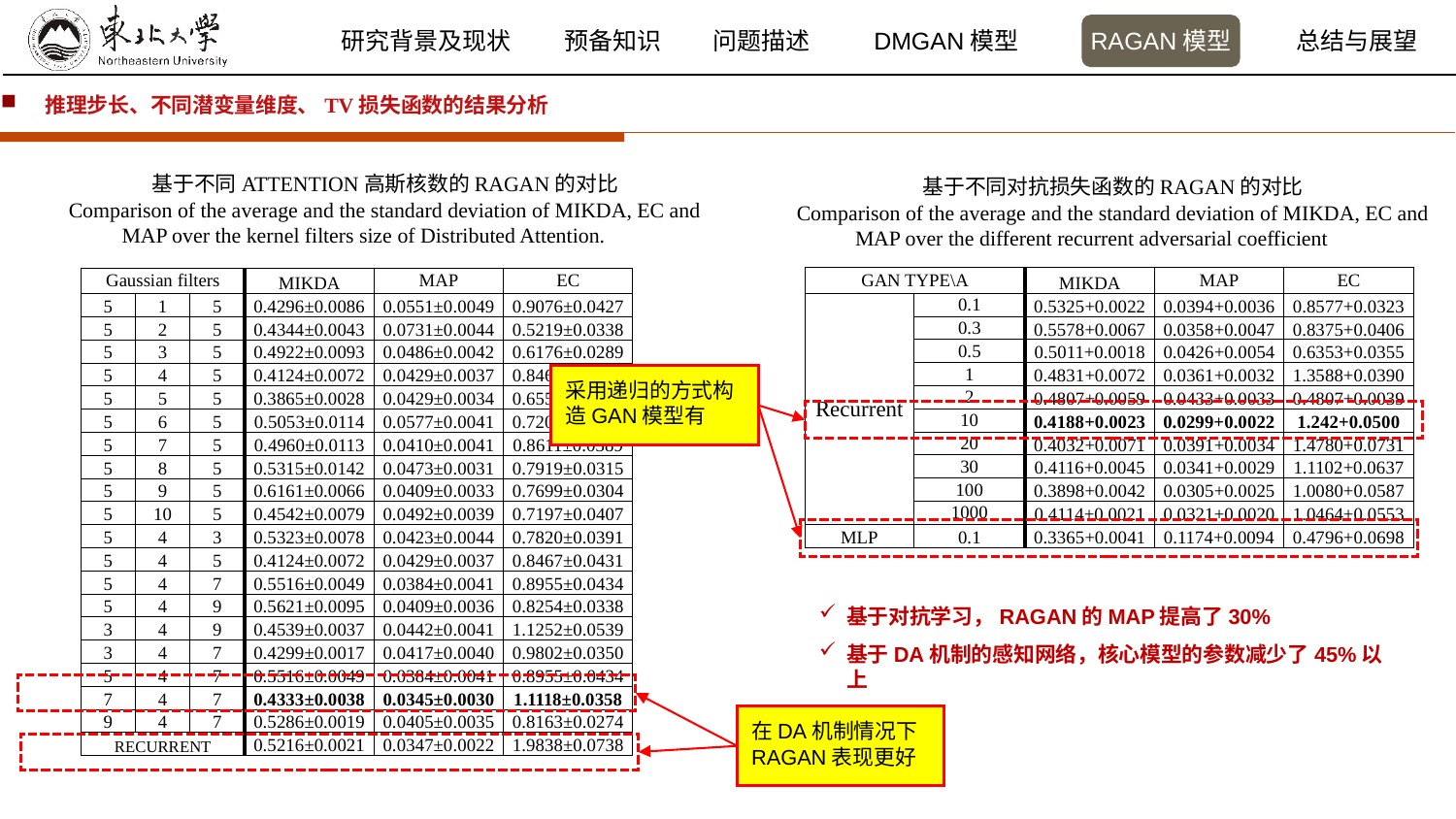

推理步长、不同潜变量维度、TV损失函数的结果分析

基于不同ATTENTION高斯核数的RAGAN的对比
Comparison of the average and the standard deviation of MIKDA, EC and MAP over the kernel filters size of Distributed Attention.
基于不同对抗损失函数的RAGAN的对比
Comparison of the average and the standard deviation of MIKDA, EC and MAP over the different recurrent adversarial coefficient
| GAN TYPE\A |  | MIKDA | MAP | EC |
| --- | --- | --- | --- | --- |
| Recurrent | 0.1 | 0.5325+0.0022 | 0.0394+0.0036 | 0.8577+0.0323 |
|  | 0.3 | 0.5578+0.0067 | 0.0358+0.0047 | 0.8375+0.0406 |
|  | 0.5 | 0.5011+0.0018 | 0.0426+0.0054 | 0.6353+0.0355 |
|  | 1 | 0.4831+0.0072 | 0.0361+0.0032 | 1.3588+0.0390 |
|  | 2 | 0.4807+0.0059 | 0.0433+0.0033 | 0.4807+0.0039 |
|  | 10 | 0.4188+0.0023 | 0.0299+0.0022 | 1.242+0.0500 |
|  | 20 | 0.4032+0.0071 | 0.0391+0.0034 | 1.4780+0.0731 |
|  | 30 | 0.4116+0.0045 | 0.0341+0.0029 | 1.1102+0.0637 |
|  | 100 | 0.3898+0.0042 | 0.0305+0.0025 | 1.0080+0.0587 |
|  | 1000 | 0.4114+0.0021 | 0.0321+0.0020 | 1.0464+0.0553 |
| MLP | 0.1 | 0.3365+0.0041 | 0.1174+0.0094 | 0.4796+0.0698 |
| Gaussian filters |  |  | MIKDA | MAP | EC |
| --- | --- | --- | --- | --- | --- |
| 5 | 1 | 5 | 0.4296±0.0086 | 0.0551±0.0049 | 0.9076±0.0427 |
| 5 | 2 | 5 | 0.4344±0.0043 | 0.0731±0.0044 | 0.5219±0.0338 |
| 5 | 3 | 5 | 0.4922±0.0093 | 0.0486±0.0042 | 0.6176±0.0289 |
| 5 | 4 | 5 | 0.4124±0.0072 | 0.0429±0.0037 | 0.8467±0.0431 |
| 5 | 5 | 5 | 0.3865±0.0028 | 0.0429±0.0034 | 0.6555±0.0439 |
| 5 | 6 | 5 | 0.5053±0.0114 | 0.0577±0.0041 | 0.7202±0.0322 |
| 5 | 7 | 5 | 0.4960±0.0113 | 0.0410±0.0041 | 0.8611±0.0389 |
| 5 | 8 | 5 | 0.5315±0.0142 | 0.0473±0.0031 | 0.7919±0.0315 |
| 5 | 9 | 5 | 0.6161±0.0066 | 0.0409±0.0033 | 0.7699±0.0304 |
| 5 | 10 | 5 | 0.4542±0.0079 | 0.0492±0.0039 | 0.7197±0.0407 |
| 5 | 4 | 3 | 0.5323±0.0078 | 0.0423±0.0044 | 0.7820±0.0391 |
| 5 | 4 | 5 | 0.4124±0.0072 | 0.0429±0.0037 | 0.8467±0.0431 |
| 5 | 4 | 7 | 0.5516±0.0049 | 0.0384±0.0041 | 0.8955±0.0434 |
| 5 | 4 | 9 | 0.5621±0.0095 | 0.0409±0.0036 | 0.8254±0.0338 |
| 3 | 4 | 9 | 0.4539±0.0037 | 0.0442±0.0041 | 1.1252±0.0539 |
| 3 | 4 | 7 | 0.4299±0.0017 | 0.0417±0.0040 | 0.9802±0.0350 |
| 5 | 4 | 7 | 0.5516±0.0049 | 0.0384±0.0041 | 0.8955±0.0434 |
| 7 | 4 | 7 | 0.4333±0.0038 | 0.0345±0.0030 | 1.1118±0.0358 |
| 9 | 4 | 7 | 0.5286±0.0019 | 0.0405±0.0035 | 0.8163±0.0274 |
| RECURRENT |  |  | 0.5216±0.0021 | 0.0347±0.0022 | 1.9838±0.0738 |

采用递归的方式构造GAN模型有

基于对抗学习，RAGAN的MAP提高了30%
基于DA机制的感知网络，核心模型的参数减少了45%以上

在DA机制情况下RAGAN表现更好